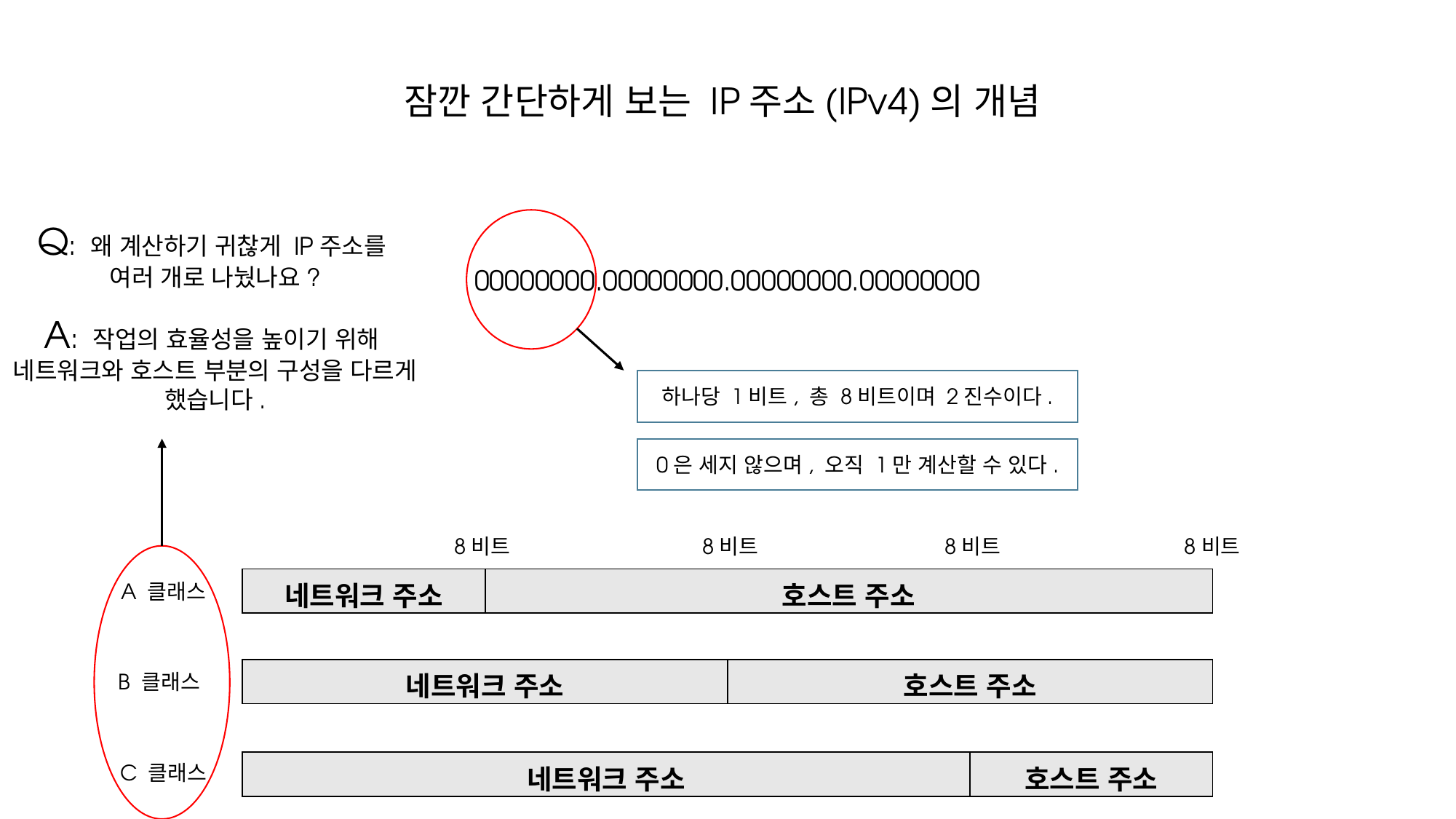

잠깐 간단하게 보는 IP주소(IPv4)의 개념

Q: 왜 계산하기 귀찮게 IP주소를
여러 개로 나눴나요?
00000000.00000000.00000000.00000000
A: 작업의 효율성을 높이기 위해
네트워크와 호스트 부분의 구성을 다르게 했습니다.
하나당 1비트, 총 8비트이며 2진수이다.
0은 세지 않으며, 오직 1만 계산할 수 있다.
8비트
8비트
8비트
8비트

A 클래스
| 네트워크 주소 | 호스트 주소 |
| --- | --- |
B 클래스
| 네트워크 주소 | 호스트 주소 |
| --- | --- |
C 클래스
| 네트워크 주소 | 호스트 주소 |
| --- | --- |